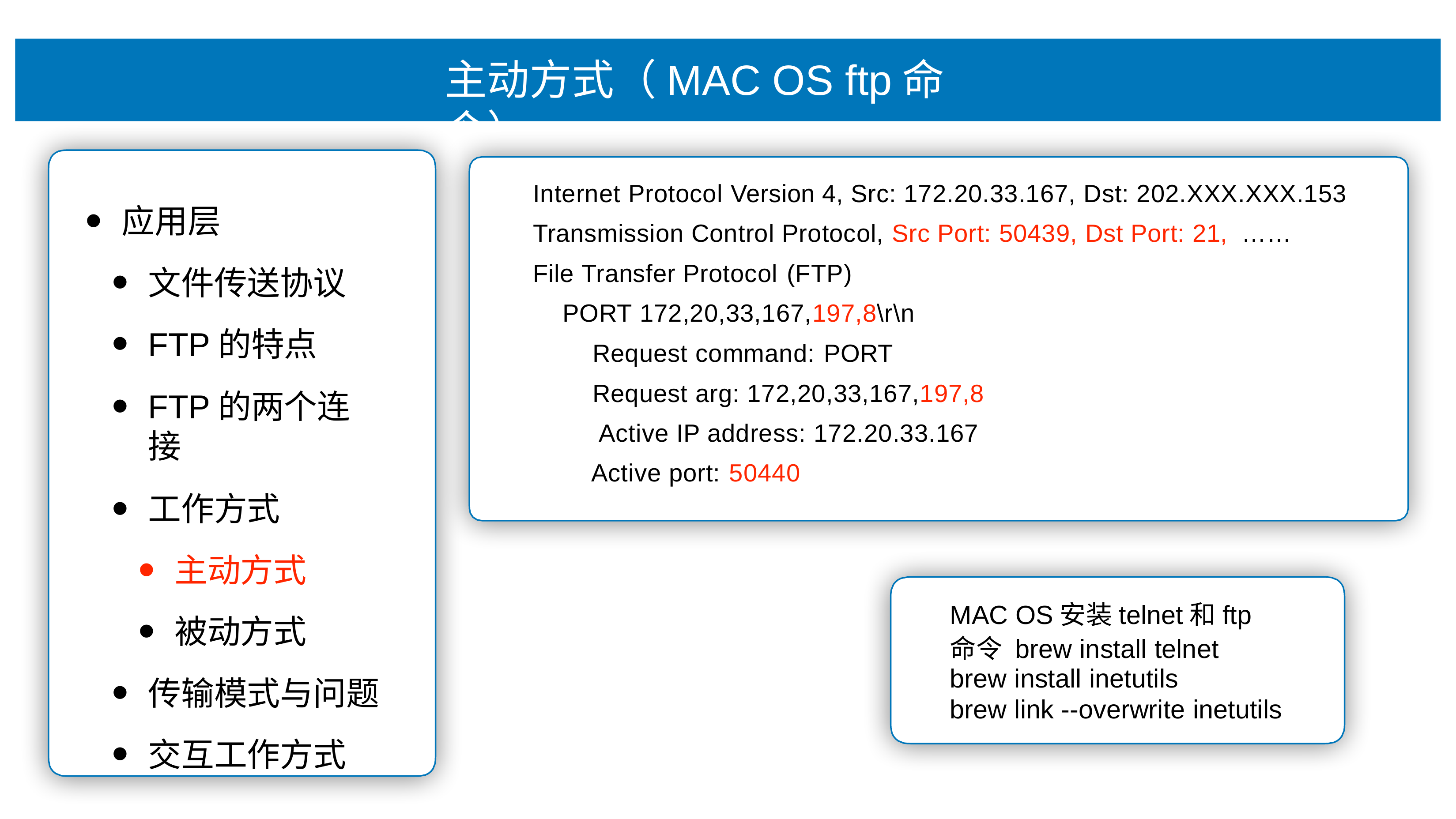

# 主动⽅式（MAC OS ftp命令）

Internet Protocol Version 4, Src: 172.20.33.167, Dst: 202.XXX.XXX.153  Transmission Control Protocol, Src Port: 50439, Dst Port: 21, ……
File Transfer Protocol (FTP)
PORT 172,20,33,167,197,8\r\n
Request command: PORT
Request arg: 172,20,33,167,197,8  Active IP address: 172.20.33.167  Active port: 50440
应⽤层
⽂件传送协议
FTP的特点
FTP的两个连接
⼯作⽅式
主动⽅式
被动⽅式
传输模式与问题
交互⼯作⽅式

MAC OS安装telnet和ftp命令 brew install telnet
brew install inetutils
brew link --overwrite inetutils